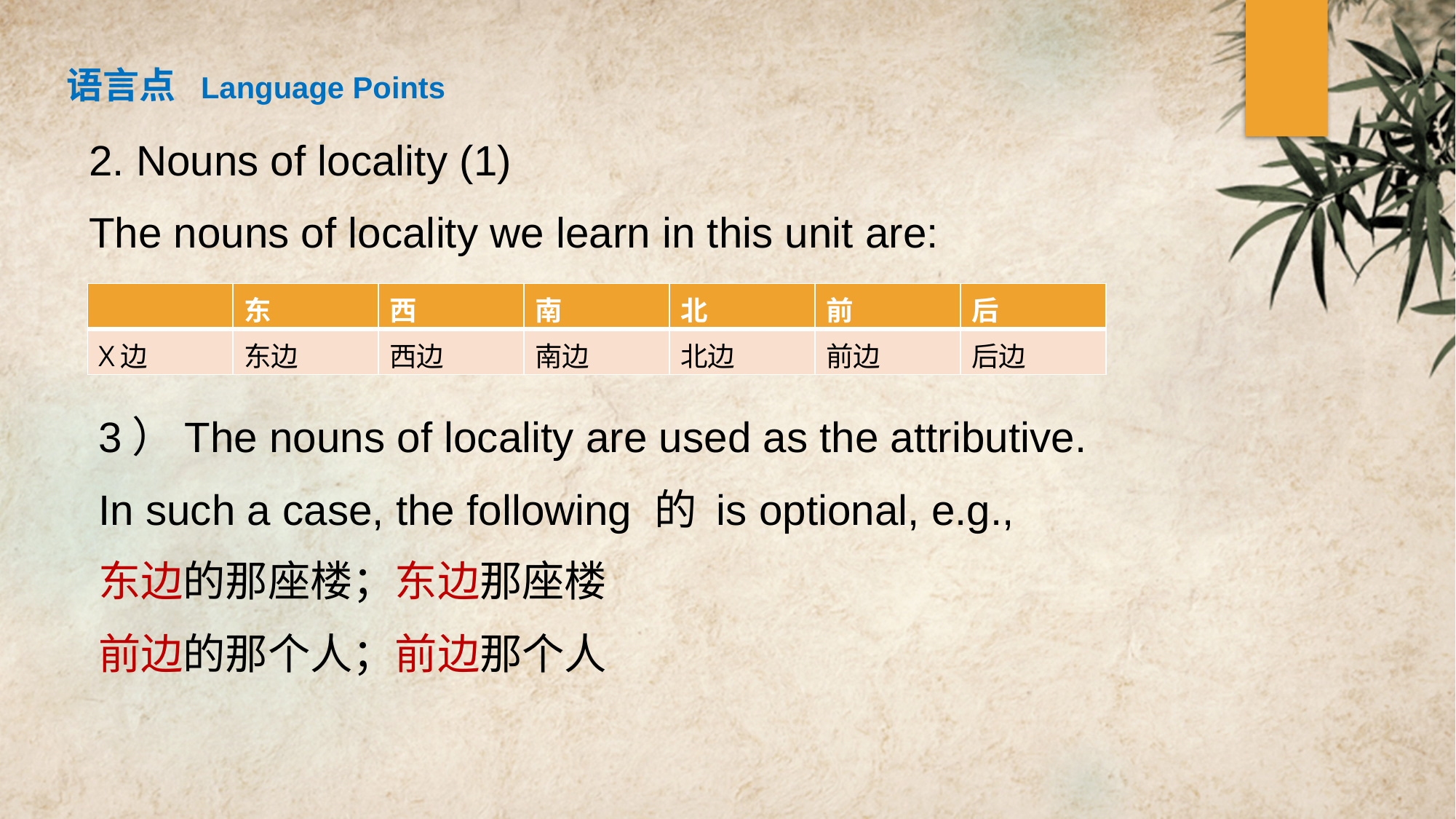

语言点  Language Points
2. Nouns of locality (1)
The nouns of locality we learn in this unit are:
|  | 东 | 西 | 南 | 北 | 前 | 后 |
| --- | --- | --- | --- | --- | --- | --- |
| X边 | 东边 | 西边 | 南边 | 北边 | 前边 | 后边 |
3）The nouns of locality are used as the attributive.
In such a case, the following 的 is optional, e.g.,
东边的那座楼；东边那座楼
前边的那个人；前边那个人